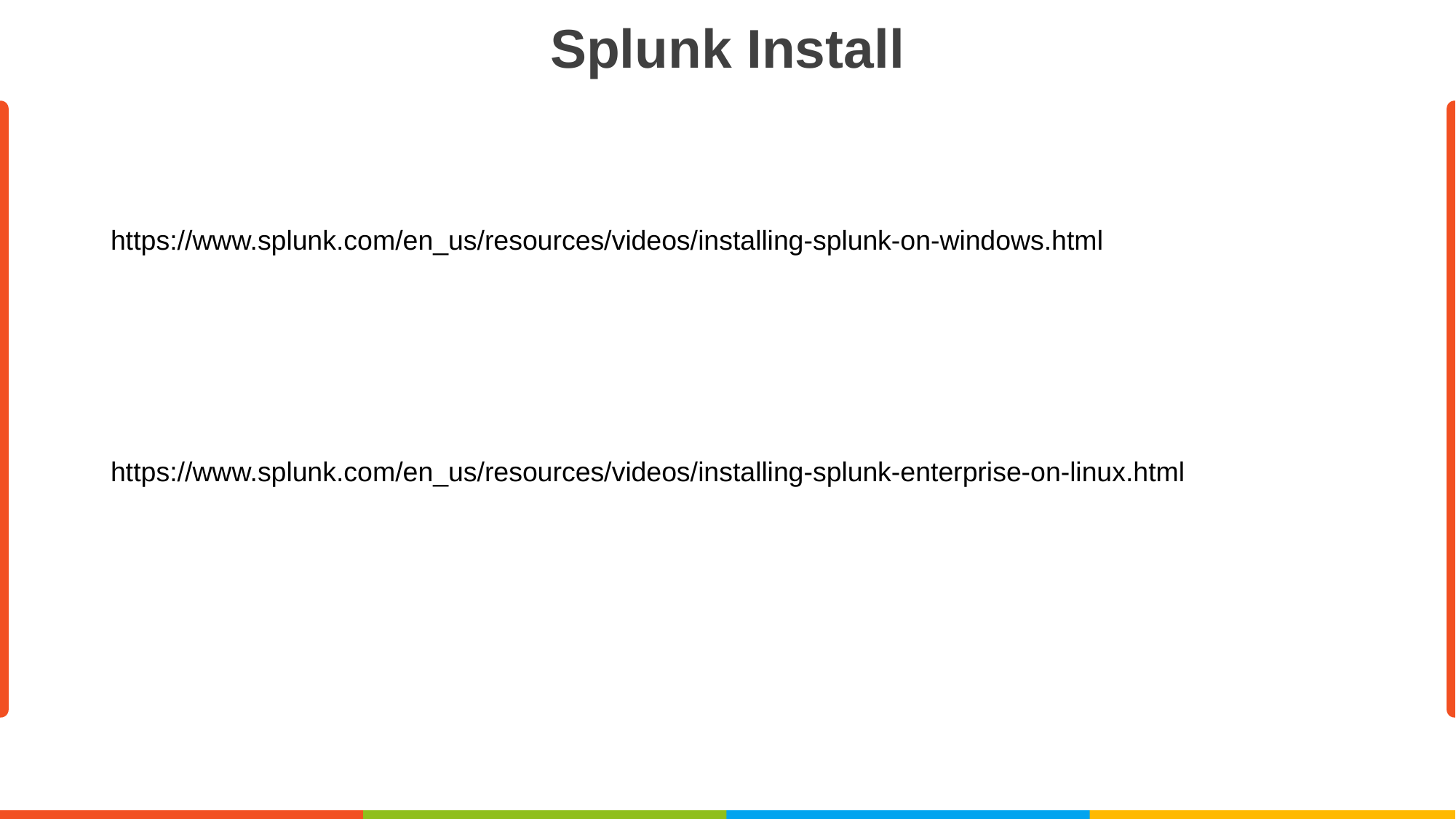

Splunk Install

https://www.splunk.com/en_us/resources/videos/installing-splunk-on-windows.html
알고리즘
데이터
목적
개발
https://www.splunk.com/en_us/resources/videos/installing-splunk-enterprise-on-linux.html
목표